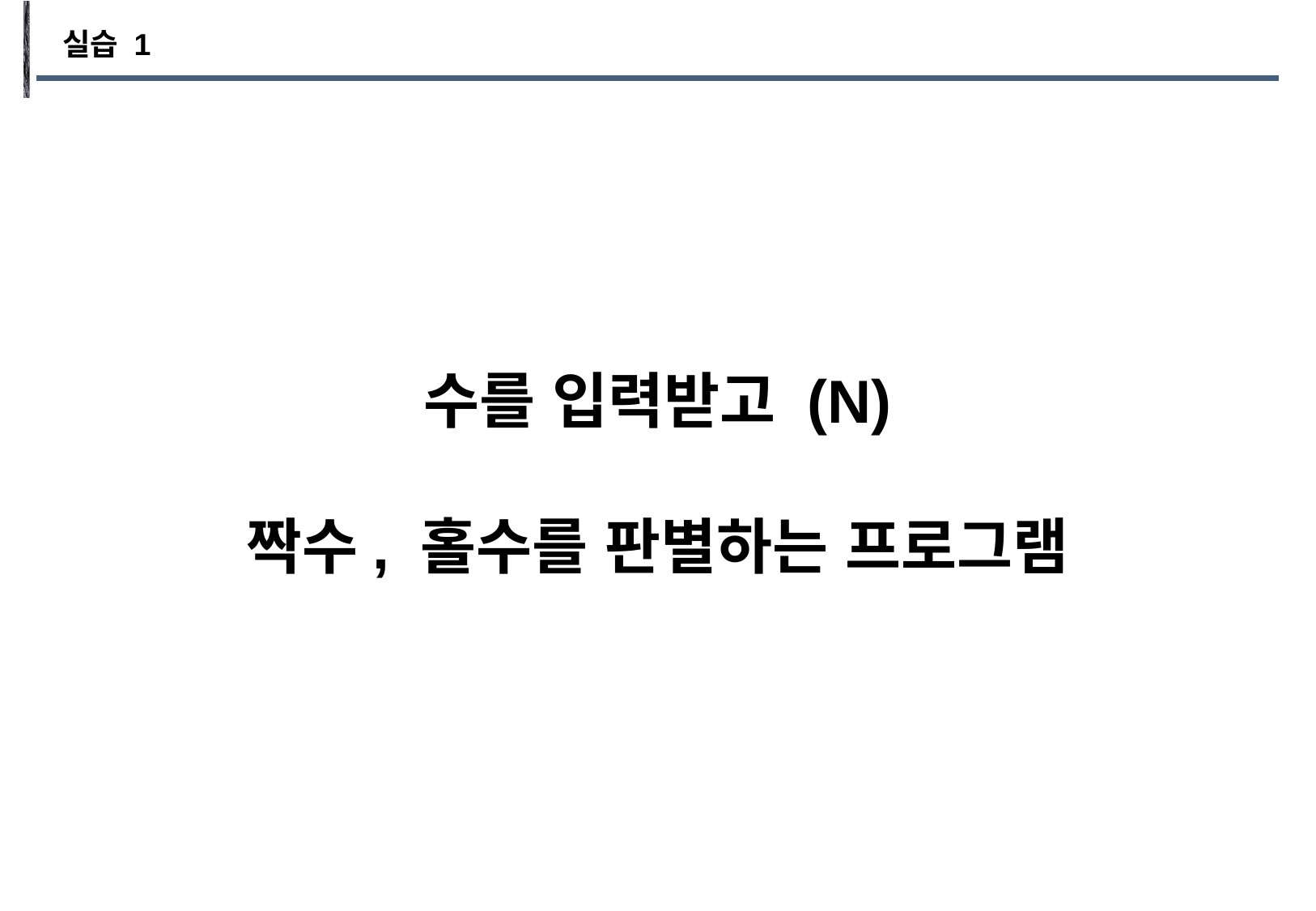

실습 1

수를 입력받고 (N)

짝수, 홀수를 판별하는 프로그램